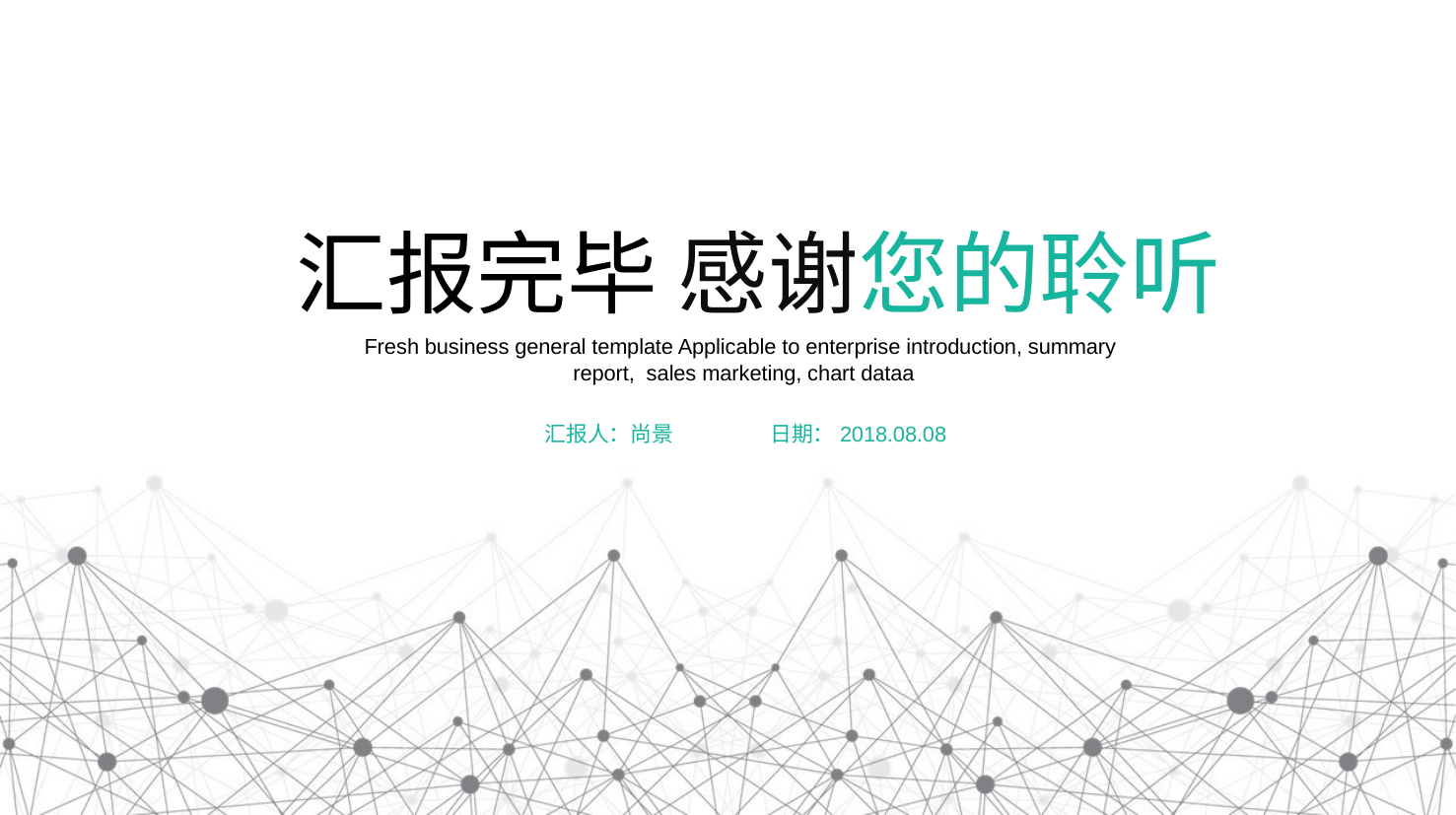

汇报完毕 感谢您的聆听
Fresh business general template Applicable to enterprise introduction, summary
 report,  sales marketing, chart dataa
汇报人：尚景

日期：2018.08.08